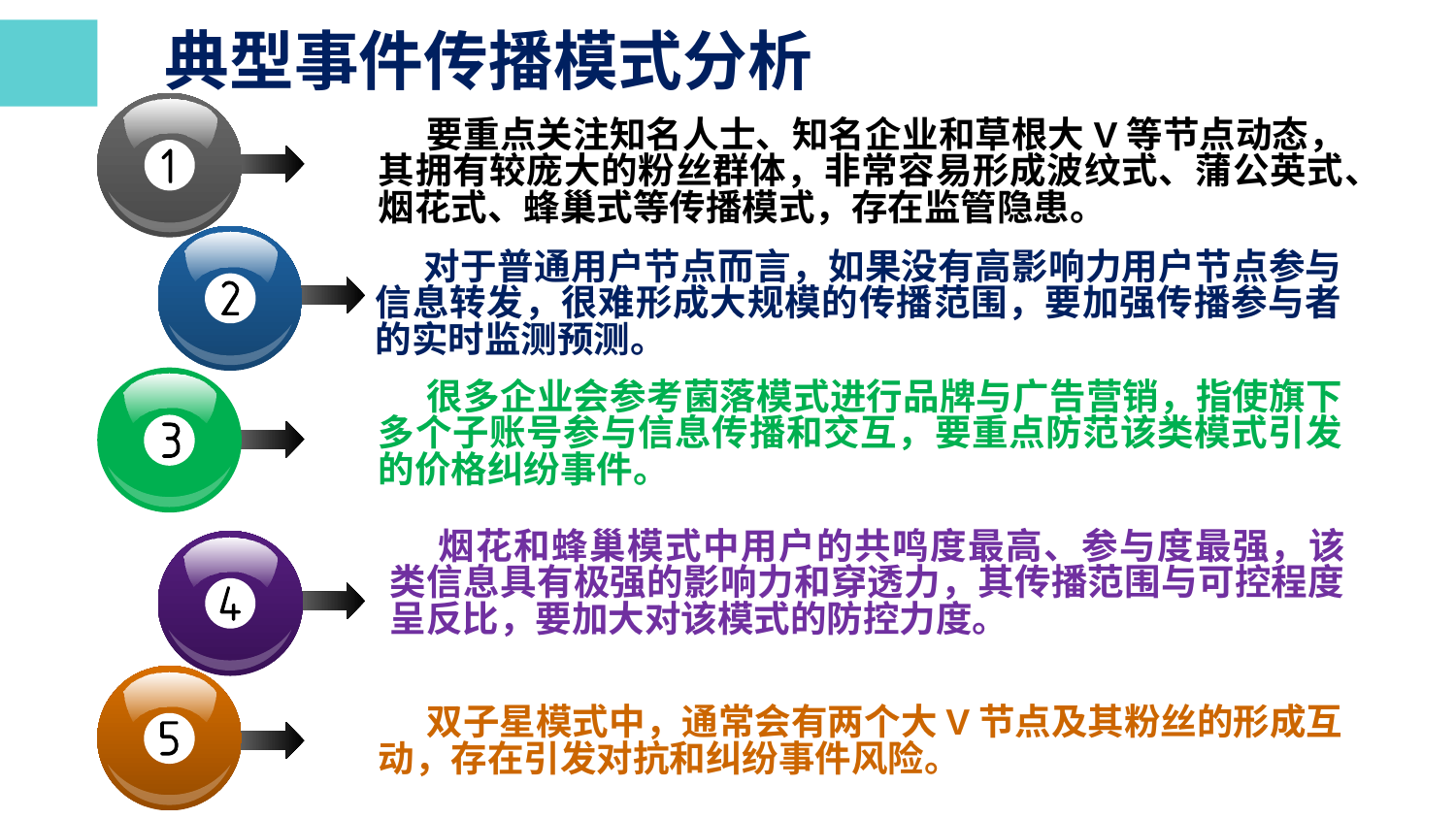

典型事件传播模式分析

要重点关注知名人士、知名企业和草根大V等节点动态，其拥有较庞大的粉丝群体，非常容易形成波纹式、蒲公英式、烟花式、蜂巢式等传播模式，存在监管隐患。

对于普通用户节点而言，如果没有高影响力用户节点参与信息转发，很难形成大规模的传播范围，要加强传播参与者的实时监测预测。

很多企业会参考菌落模式进行品牌与广告营销，指使旗下多个子账号参与信息传播和交互，要重点防范该类模式引发的价格纠纷事件。

烟花和蜂巢模式中用户的共鸣度最高、参与度最强，该类信息具有极强的影响力和穿透力，其传播范围与可控程度呈反比，要加大对该模式的防控力度。

双子星模式中，通常会有两个大V节点及其粉丝的形成互动，存在引发对抗和纠纷事件风险。